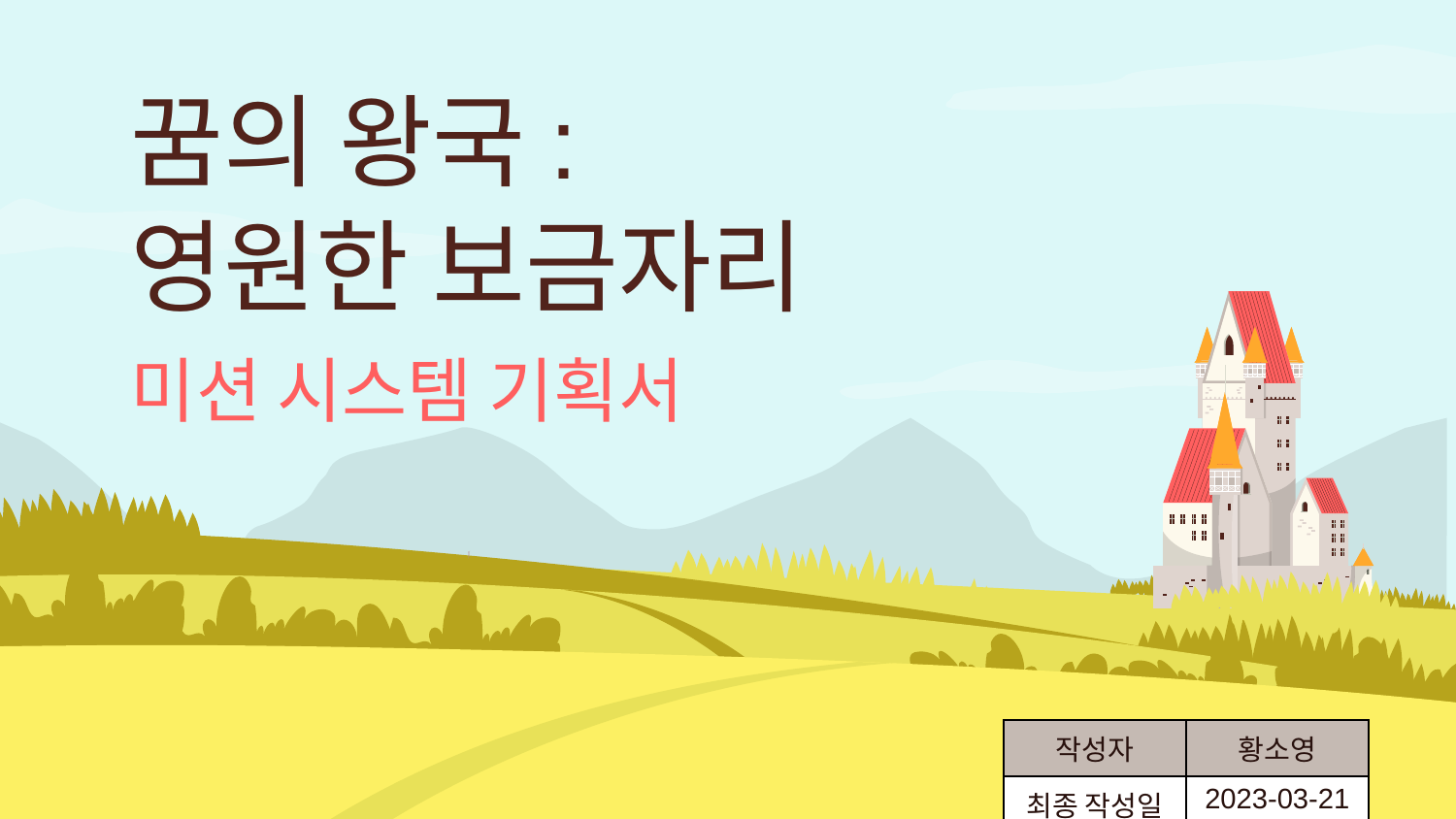

# 꿈의 왕국: 영원한 보금자리

미션 시스템 기획서
| 작성자 | 황소영 |
| --- | --- |
| 최종 작성일 | 2023-03-21 |